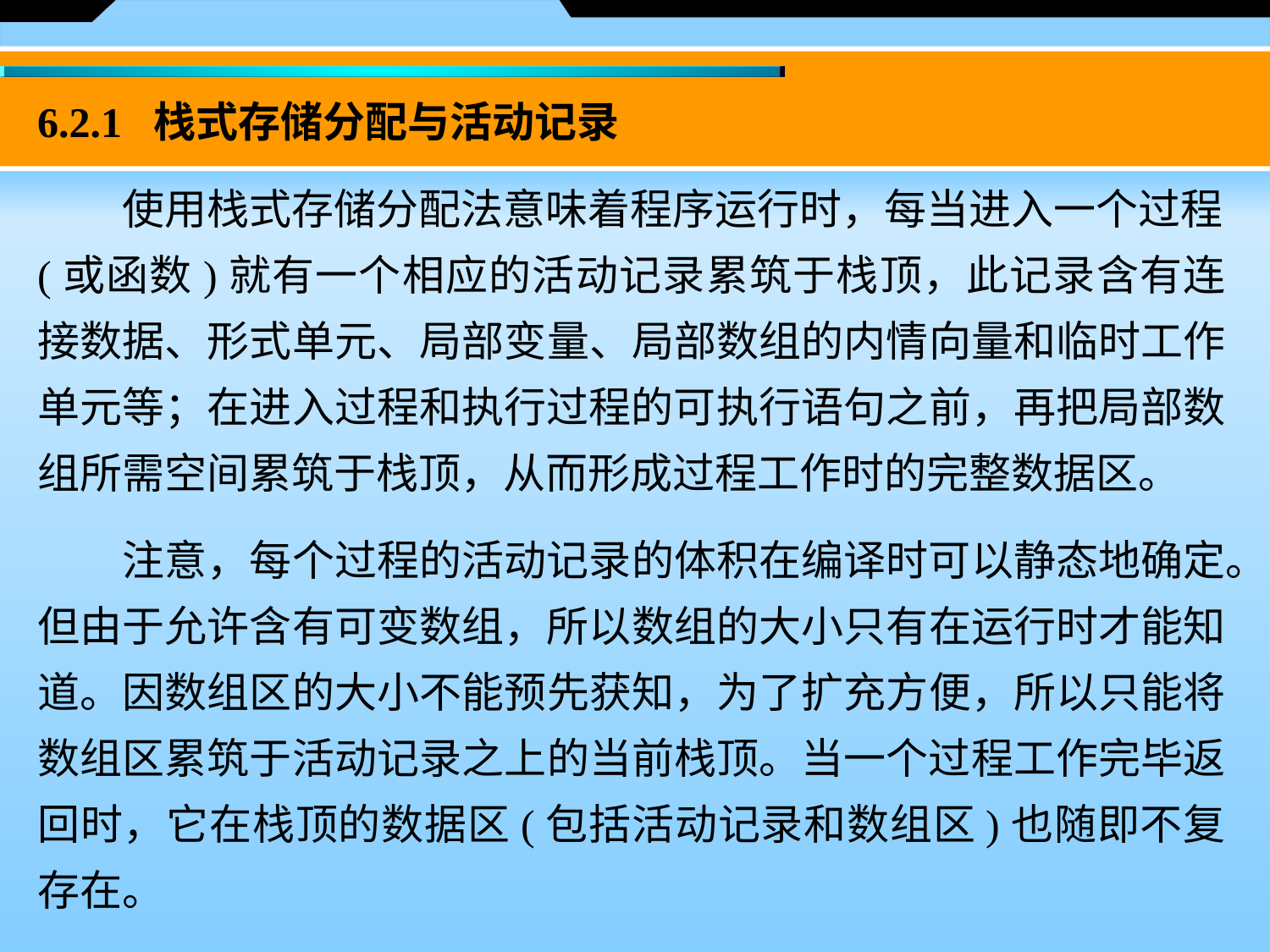

6.2.1  栈式存储分配与活动记录
　　使用栈式存储分配法意味着程序运行时，每当进入一个过程(或函数)就有一个相应的活动记录累筑于栈顶，此记录含有连接数据、形式单元、局部变量、局部数组的内情向量和临时工作单元等；在进入过程和执行过程的可执行语句之前，再把局部数组所需空间累筑于栈顶，从而形成过程工作时的完整数据区。
　　注意，每个过程的活动记录的体积在编译时可以静态地确定。但由于允许含有可变数组，所以数组的大小只有在运行时才能知道。因数组区的大小不能预先获知，为了扩充方便，所以只能将数组区累筑于活动记录之上的当前栈顶。当一个过程工作完毕返回时，它在栈顶的数据区(包括活动记录和数组区)也随即不复存在。